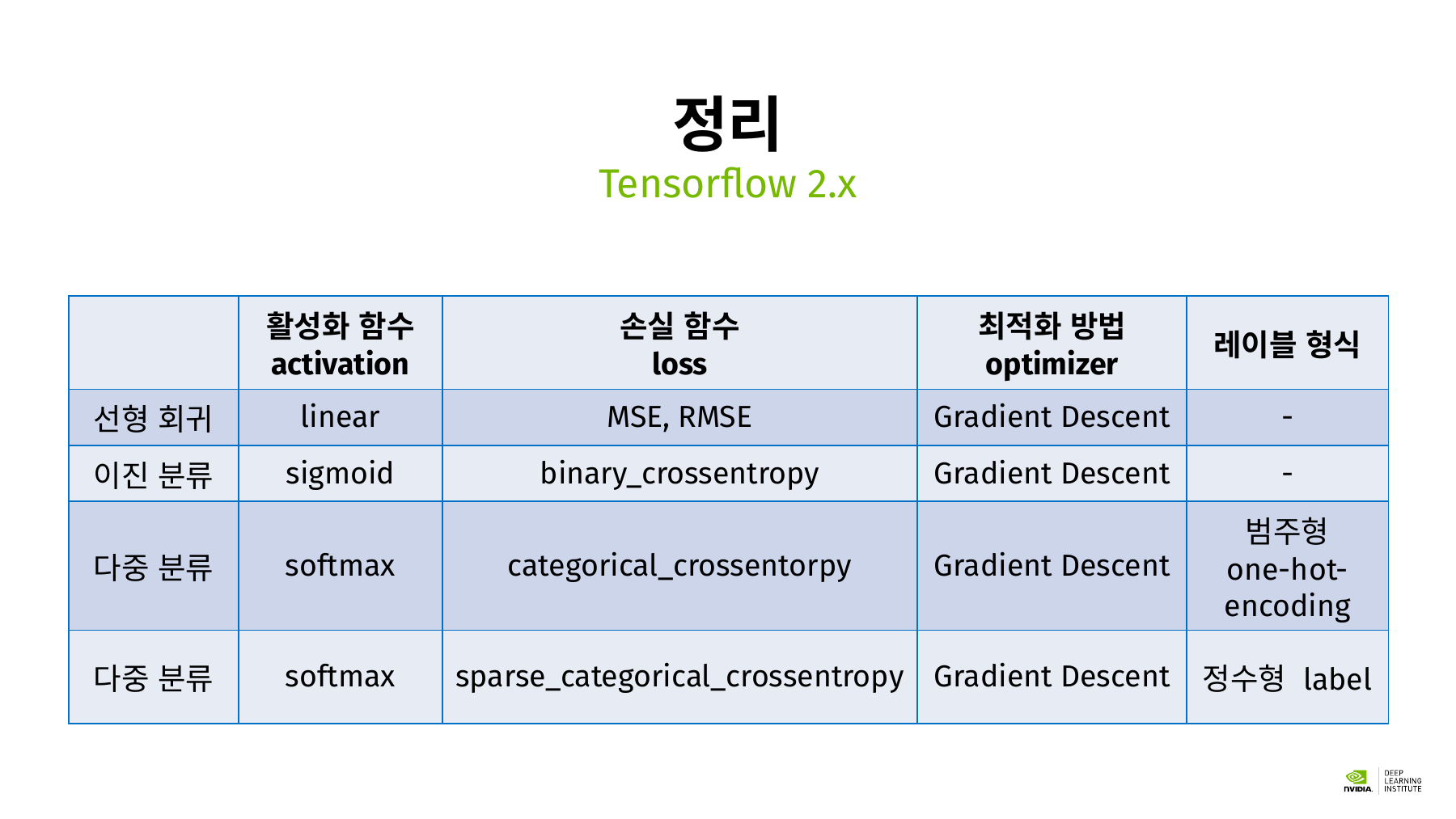

# 정리
Tensorflow 2.x
|  | 활성화 함수 activation | 손실 함수 loss | 최적화 방법 optimizer | 레이블 형식 |
| --- | --- | --- | --- | --- |
| 선형 회귀 | linear | MSE, RMSE | Gradient Descent | - |
| 이진 분류 | sigmoid | binary\_crossentropy | Gradient Descent | - |
| 다중 분류 | softmax | categorical\_crossentorpy | Gradient Descent | 범주형 one-hot-encoding |
| 다중 분류 | softmax | sparse\_categorical\_crossentropy | Gradient Descent | 정수형 label |